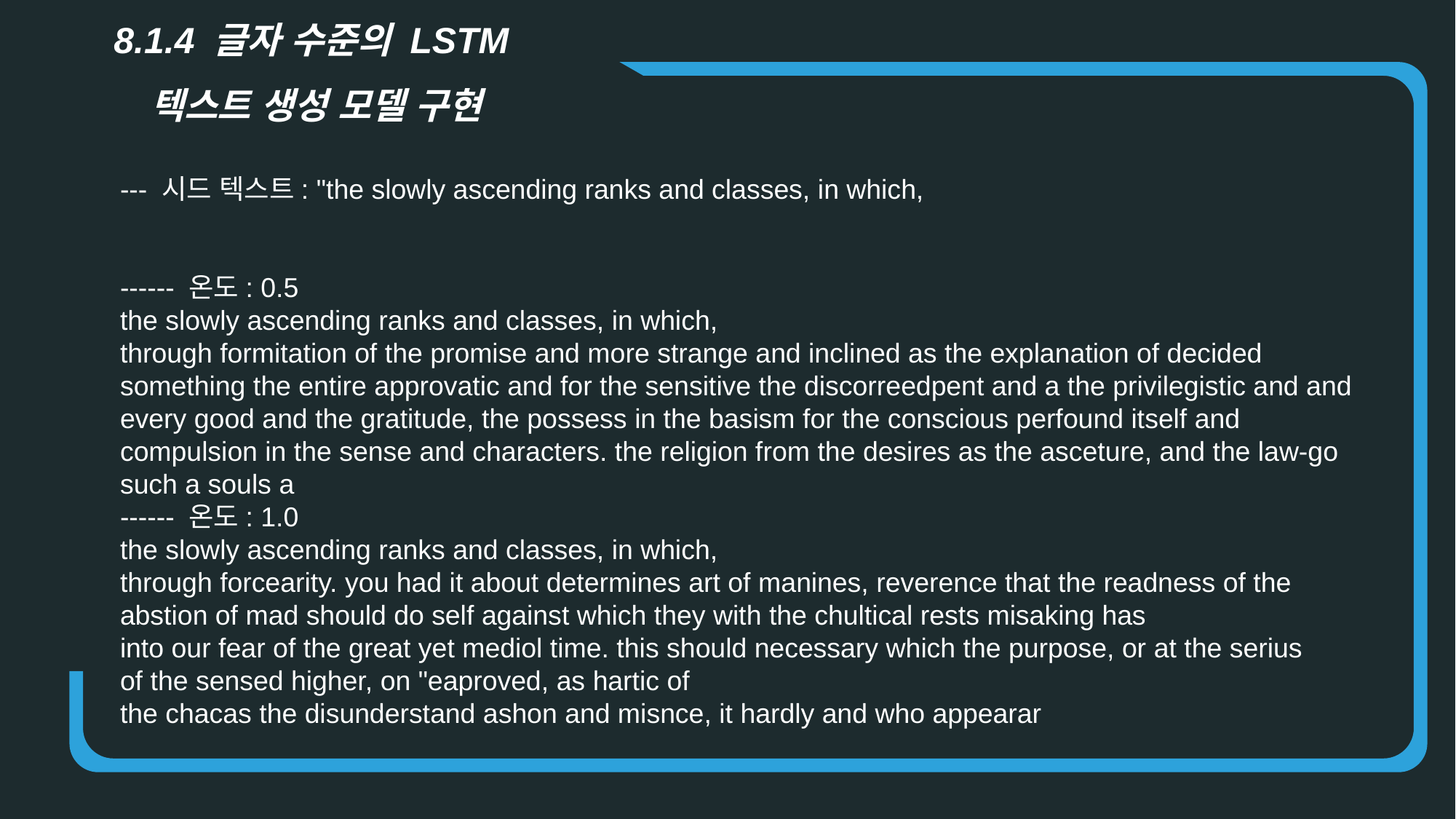

8.1.4 글자 수준의 LSTM
텍스트 생성 모델 구현

--- 시드 텍스트: "the slowly ascending ranks and classes, in which,

------ 온도: 0.5
the slowly ascending ranks and classes, in which,
through formitation of the promise and more strange and inclined as the explanation of decided something the entire approvatic and for the sensitive the discorreedpent and a the privilegistic and and every good and the gratitude, the possess in the basism for the conscious perfound itself and compulsion in the sense and characters. the religion from the desires as the asceture, and the law-go such a souls a
------ 온도: 1.0
the slowly ascending ranks and classes, in which,
through forcearity. you had it about determines art of manines, reverence that the readness of the abstion of mad should do self against which they with the chultical rests misaking has
into our fear of the great yet mediol time. this should necessary which the purpose, or at the serius
of the sensed higher, on "eaproved, as hartic of
the chacas the disunderstand ashon and misnce, it hardly and who appearar